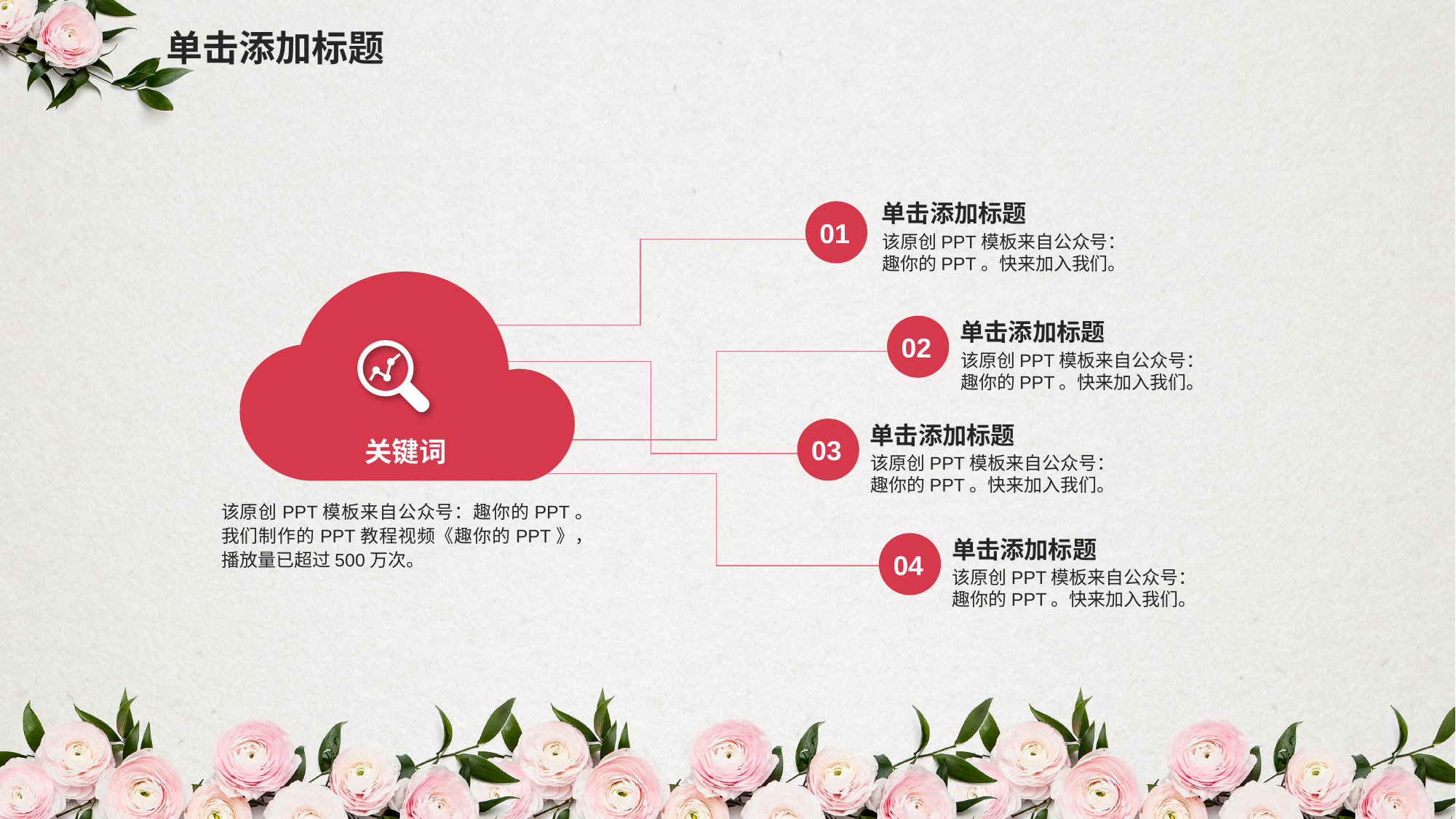

单击添加标题
单击添加标题

01
该原创PPT模板来自公众号：趣你的PPT。快来加入我们。

单击添加标题

02
该原创PPT模板来自公众号：趣你的PPT。快来加入我们。

单击添加标题

关键词
03
该原创PPT模板来自公众号：趣你的PPT。快来加入我们。
该原创PPT模板来自公众号：趣你的PPT。我们制作的PPT教程视频《趣你的PPT》，播放量已超过500万次。
单击添加标题

04
该原创PPT模板来自公众号：趣你的PPT。快来加入我们。